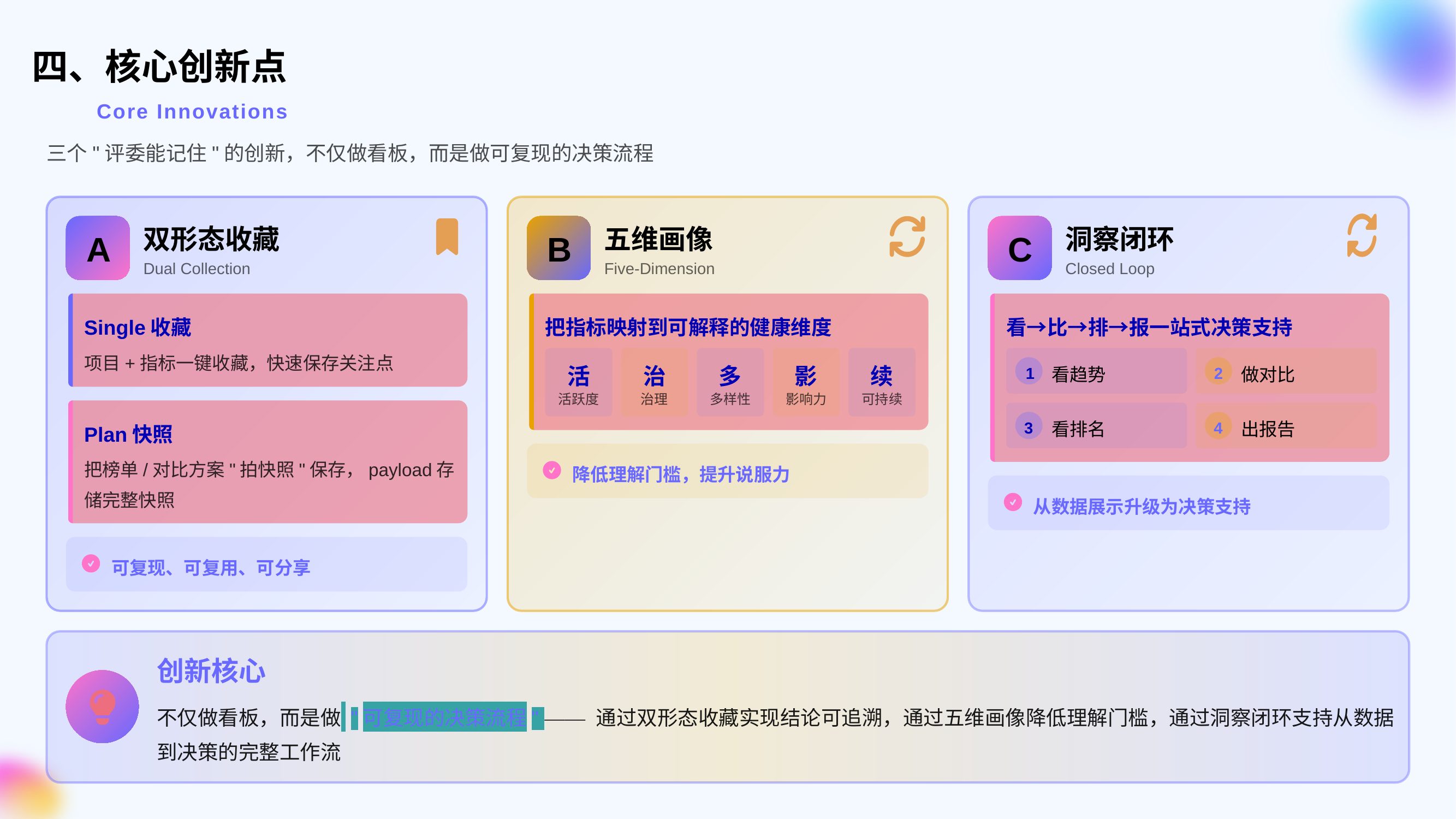

# 四、核心创新点
Core Innovations
三个"评委能记住"的创新，不仅做看板，而是做可复现的决策流程

双形态收藏

五维画像
洞察闭环
A
B
C
Dual Collection
Five-Dimension
Closed Loop

Single收藏
把指标映射到可解释的健康维度
看→比→排→报一站式决策支持
项目+指标一键收藏，快速保存关注点

活
治
多
影
续

看趋势

做对比
1
2
活跃度
治理
多样性
影响力
可持续

看排名

出报告
Plan快照
3
4

把榜单/对比方案"拍快照"保存，payload存储完整快照
降低理解门槛，提升说服力

从数据展示升级为决策支持

可复现、可复用、可分享

创新核心

不仅做看板，而是做 "可复现的决策流程" —— 通过双形态收藏实现结论可追溯，通过五维画像降低理解门槛，通过洞察闭环支持从数据到决策的完整工作流